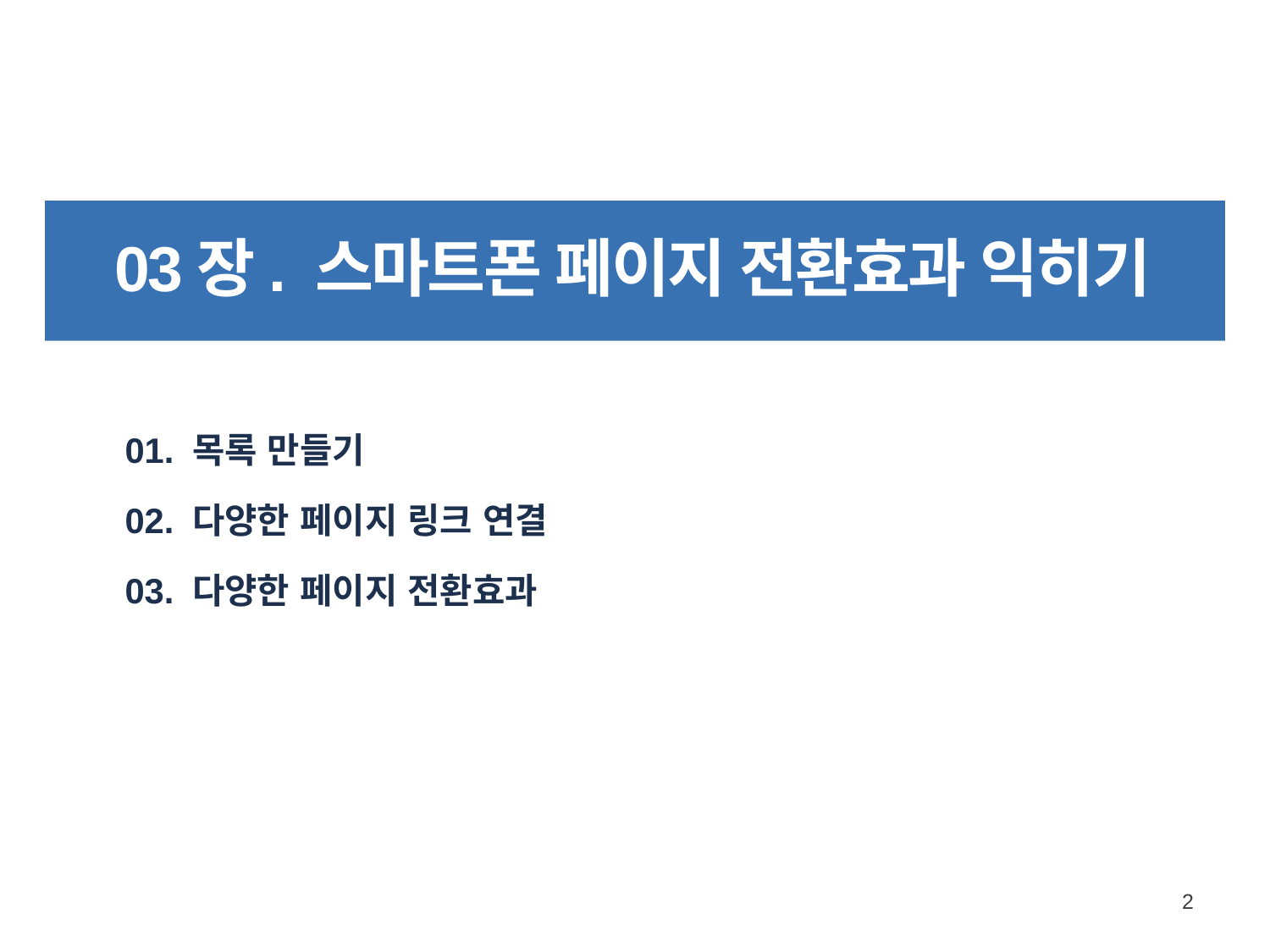

# 03장. 스마트폰 페이지 전환효과 익히기
01. 목록 만들기
02. 다양한 페이지 링크 연결
03. 다양한 페이지 전환효과
2